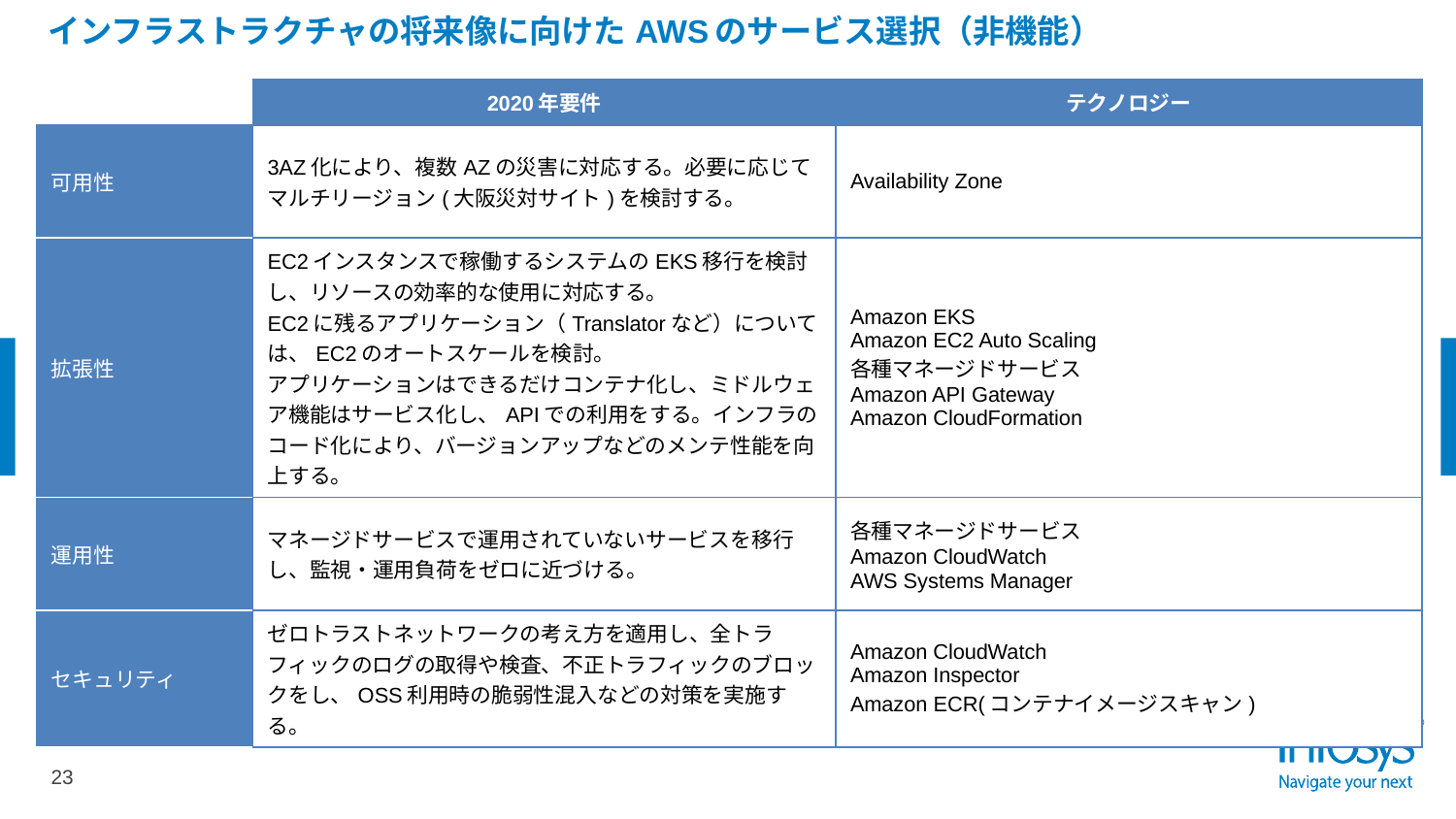

インフラストラクチャの将来像に向けたAWSのサービス選択（非機能）
|  | 2020年要件 | テクノロジー |
| --- | --- | --- |
| 可用性 | 3AZ化により、複数AZの災害に対応する。必要に応じてマルチリージョン(大阪災対サイト)を検討する。 | Availability Zone |
| 拡張性 | EC2インスタンスで稼働するシステムのEKS移行を検討し、リソースの効率的な使用に対応する。 EC2に残るアプリケーション（Translatorなど）については、EC2のオートスケールを検討。 アプリケーションはできるだけコンテナ化し、ミドルウェア機能はサービス化し、APIでの利用をする。インフラのコード化により、バージョンアップなどのメンテ性能を向上する。 | Amazon EKS Amazon EC2 Auto Scaling 各種マネージドサービス Amazon API Gateway Amazon CloudFormation |
| 運用性 | マネージドサービスで運用されていないサービスを移行し、監視・運用負荷をゼロに近づける。 | 各種マネージドサービス Amazon CloudWatch AWS Systems Manager |
| セキュリティ | ゼロトラストネットワークの考え方を適用し、全トラフィックのログの取得や検査、不正トラフィックのブロックをし、OSS利用時の脆弱性混入などの対策を実施する。 | Amazon CloudWatch Amazon Inspector Amazon ECR(コンテナイメージスキャン) |
23